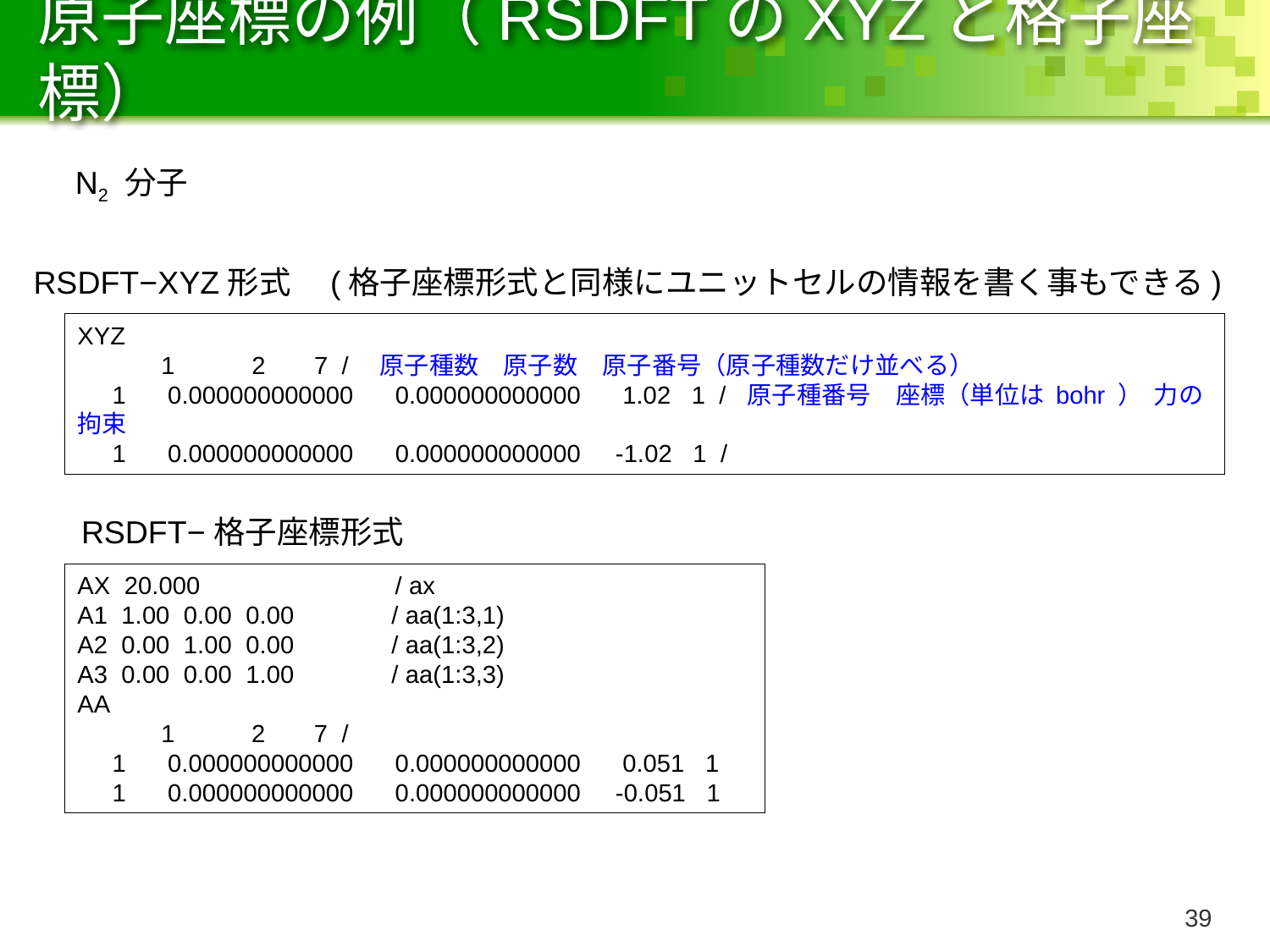

# 原子座標の例（RSDFTのXYZと格子座標）
N2 分子
RSDFT−XYZ形式　(格子座標形式と同様にユニットセルの情報を書く事もできる)

XYZ
            1           2       7  /　原子種数　原子数　原子番号（原子種数だけ並べる）
     1      0.000000000000      0.000000000000      1.02   1  /  原子種番号　座標（単位は bohr ）  力の拘束
     1      0.000000000000      0.000000000000     -1.02   1  /
RSDFT−格子座標形式
AX  20.000                            / ax
A1  1.00  0.00  0.00              / aa(1:3,1)
A2  0.00  1.00  0.00              / aa(1:3,2)
A3  0.00  0.00  1.00              / aa(1:3,3)
AA
            1           2       7  /
     1      0.000000000000      0.000000000000      0.051   1
     1      0.000000000000      0.000000000000     -0.051   1
39